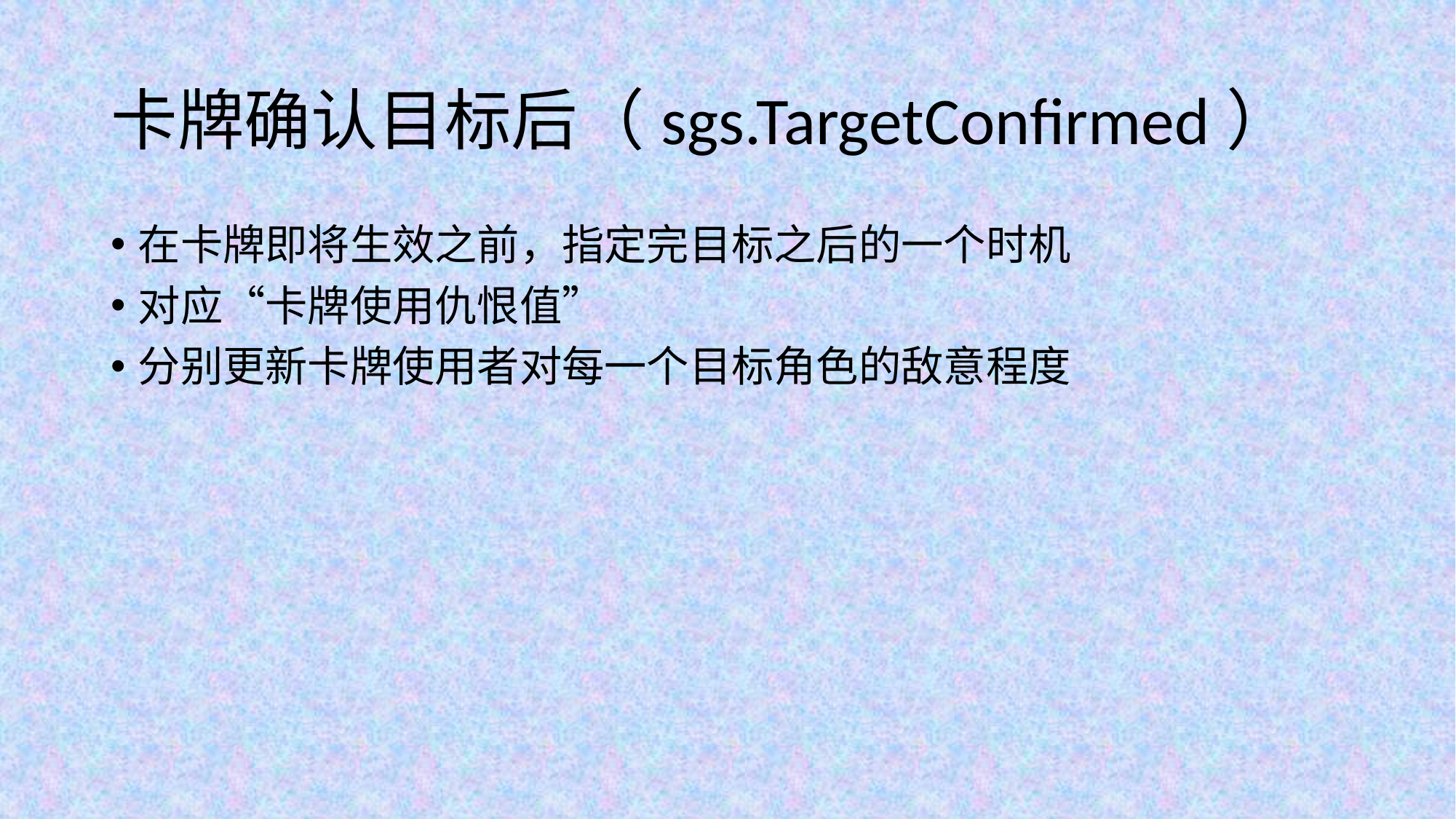

# 卡牌确认目标后（sgs.TargetConfirmed）
在卡牌即将生效之前，指定完目标之后的一个时机
对应“卡牌使用仇恨值”
分别更新卡牌使用者对每一个目标角色的敌意程度